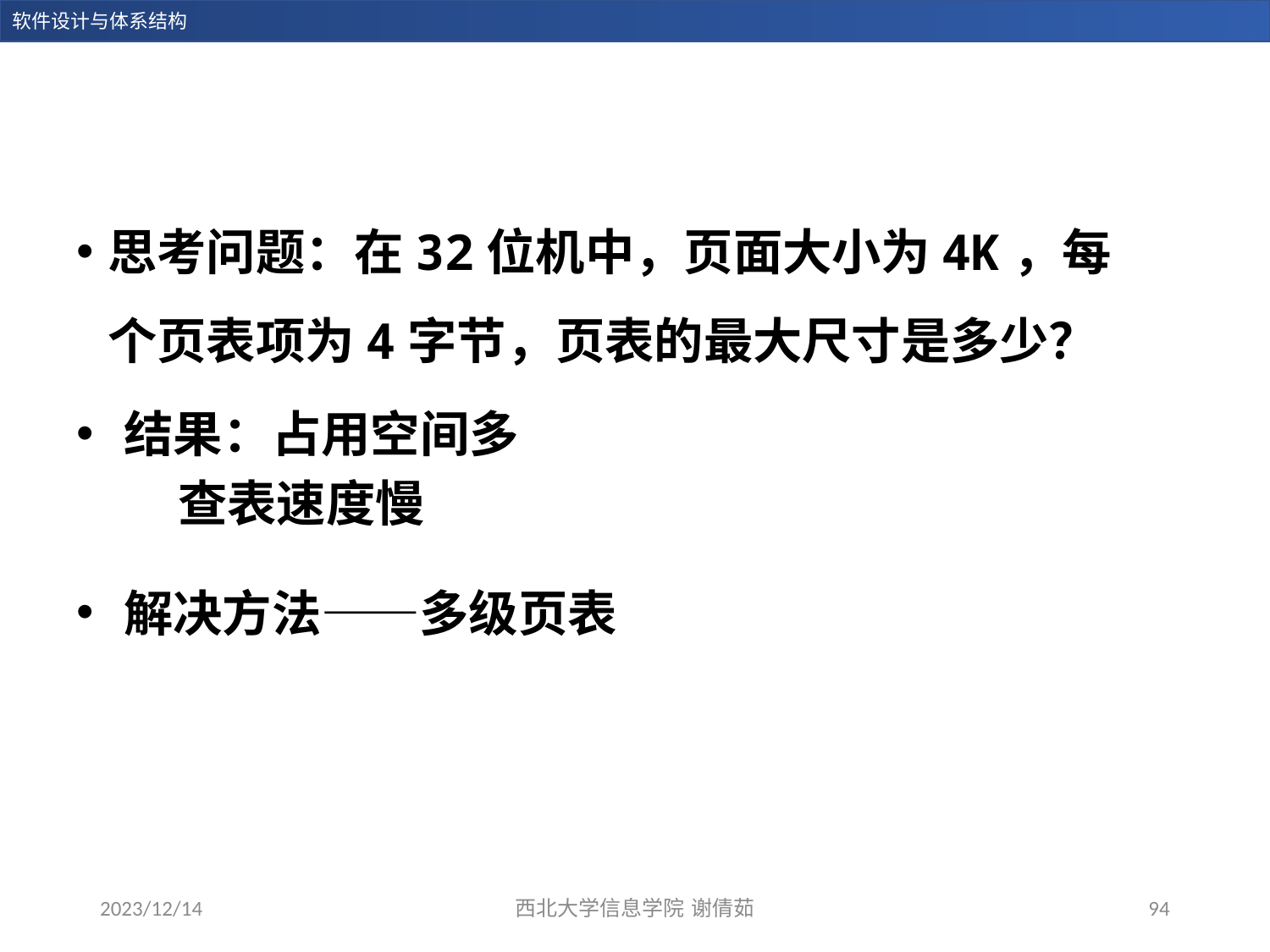

思考问题：在32位机中，页面大小为4K，每个页表项为4字节，页表的最大尺寸是多少？

结果：占用空间多
        查表速度慢
解决方法——多级页表
2023/12/14
西北大学信息学院 谢倩茹
94